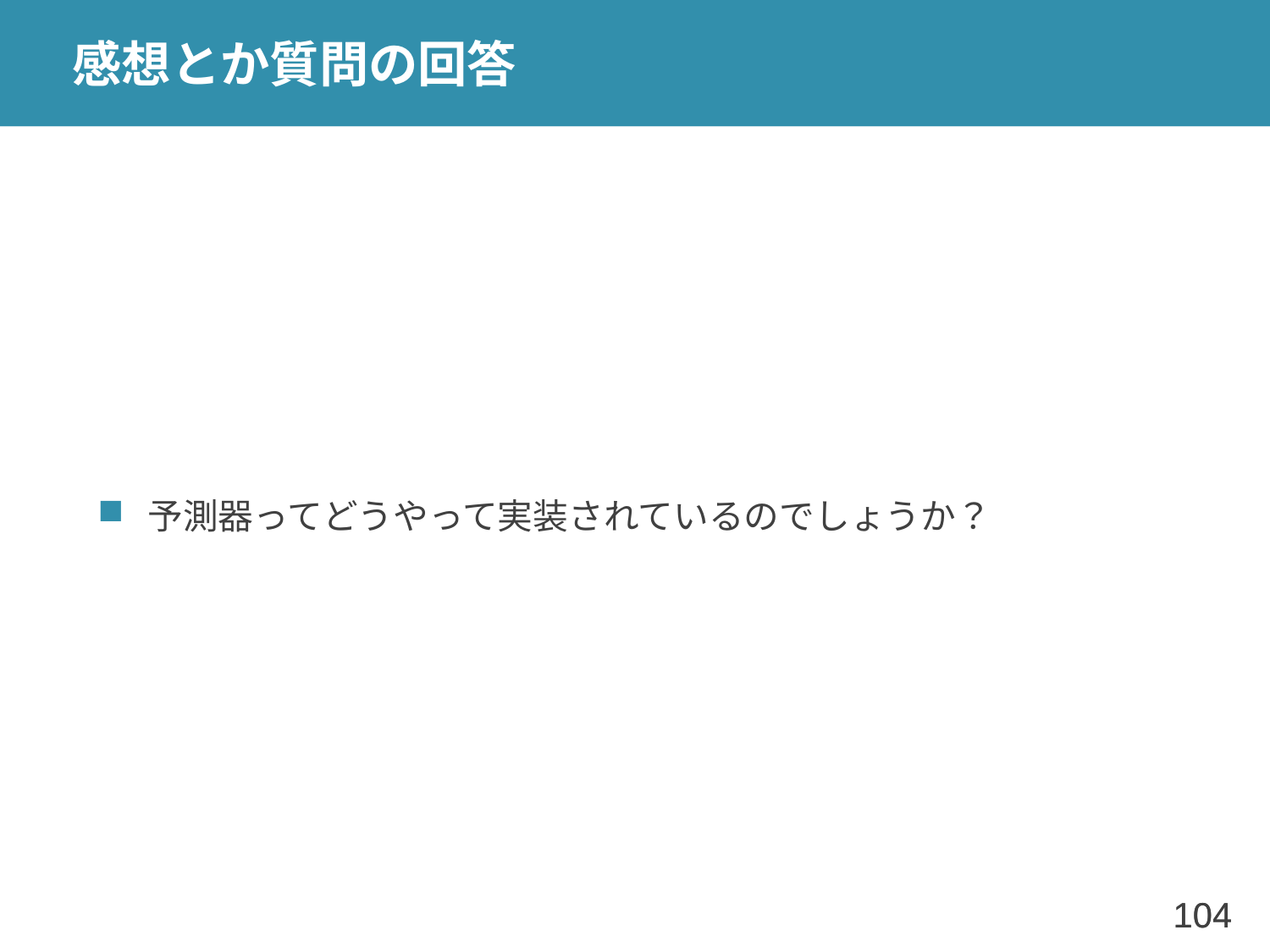

# 感想とか質問の回答
予測器ってどうやって実装されているのでしょうか？